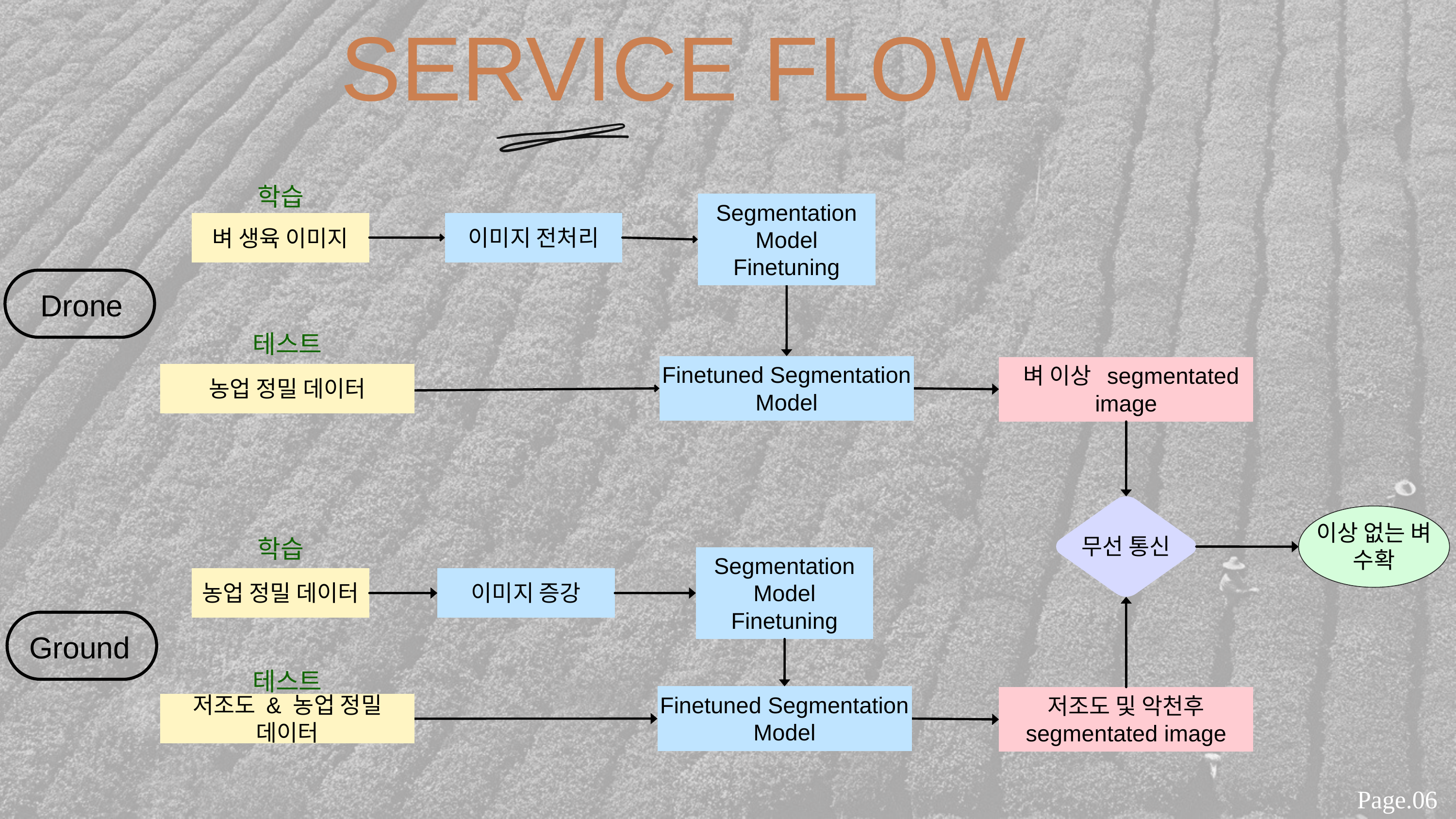

SERVICE FLOW

학습

Segmentation Model Finetuning

벼 생육 이미지

이미지 전처리

Drone

테스트

Finetuned Segmentation Model

 벼 이상  segmentated image

농업 정밀 데이터

무선 통신

이상 없는 벼 수확
학습

Segmentation Model Finetuning

농업 정밀 데이터

이미지 증강

Ground

테스트

Finetuned Segmentation Model

저조도 및 악천후 segmentated image

저조도 & 농업 정밀 데이터

Page.06